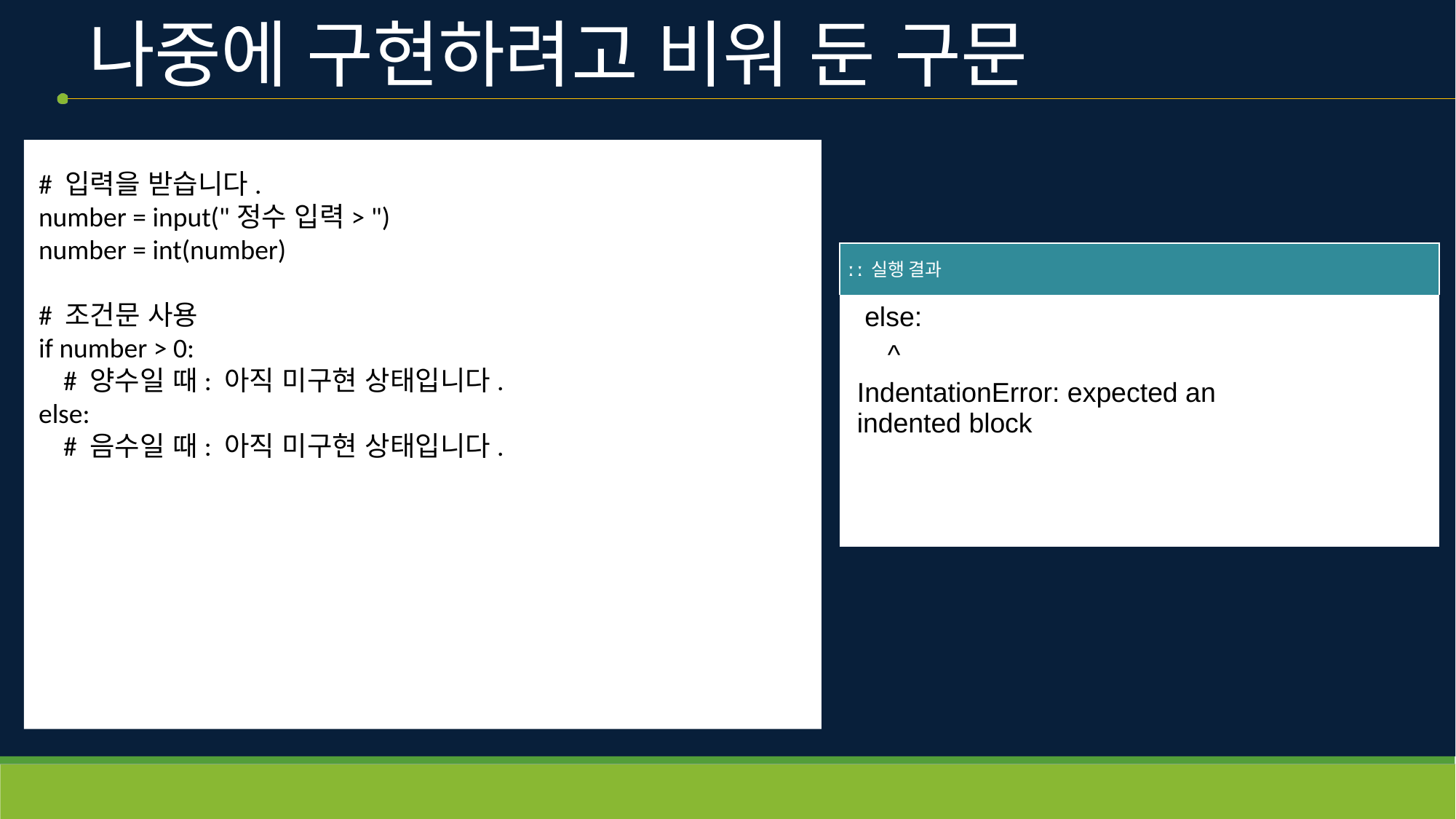

# 나중에 구현하려고 비워 둔 구문

# 입력을 받습니다.
number = input("정수 입력> ")
number = int(number)
# 조건문 사용
if number > 0:
    # 양수일 때: 아직 미구현 상태입니다.
else:
    # 음수일 때: 아직 미구현 상태입니다.

| ː ː 실행 결과 |
| --- |
| else: ^ IndentationError: expected an indented block |